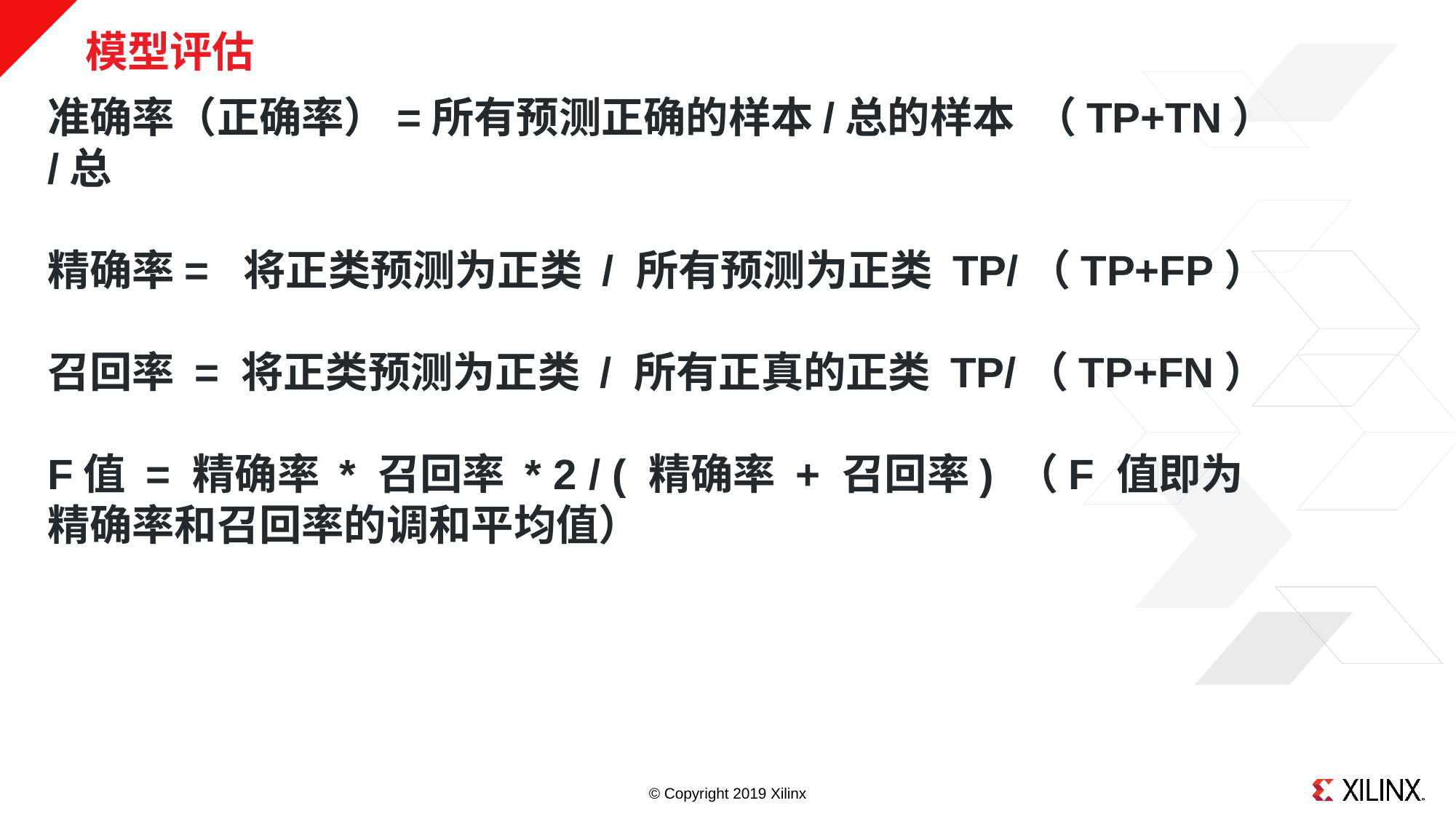

# 模型评估
准确率（正确率）=所有预测正确的样本/总的样本  （TP+TN）/总

精确率=  将正类预测为正类 / 所有预测为正类 TP/（TP+FP）

召回率 = 将正类预测为正类 / 所有正真的正类 TP/（TP+FN）

F值 = 精确率 * 召回率 * 2 / ( 精确率 + 召回率) （F 值即为精确率和召回率的调和平均值）